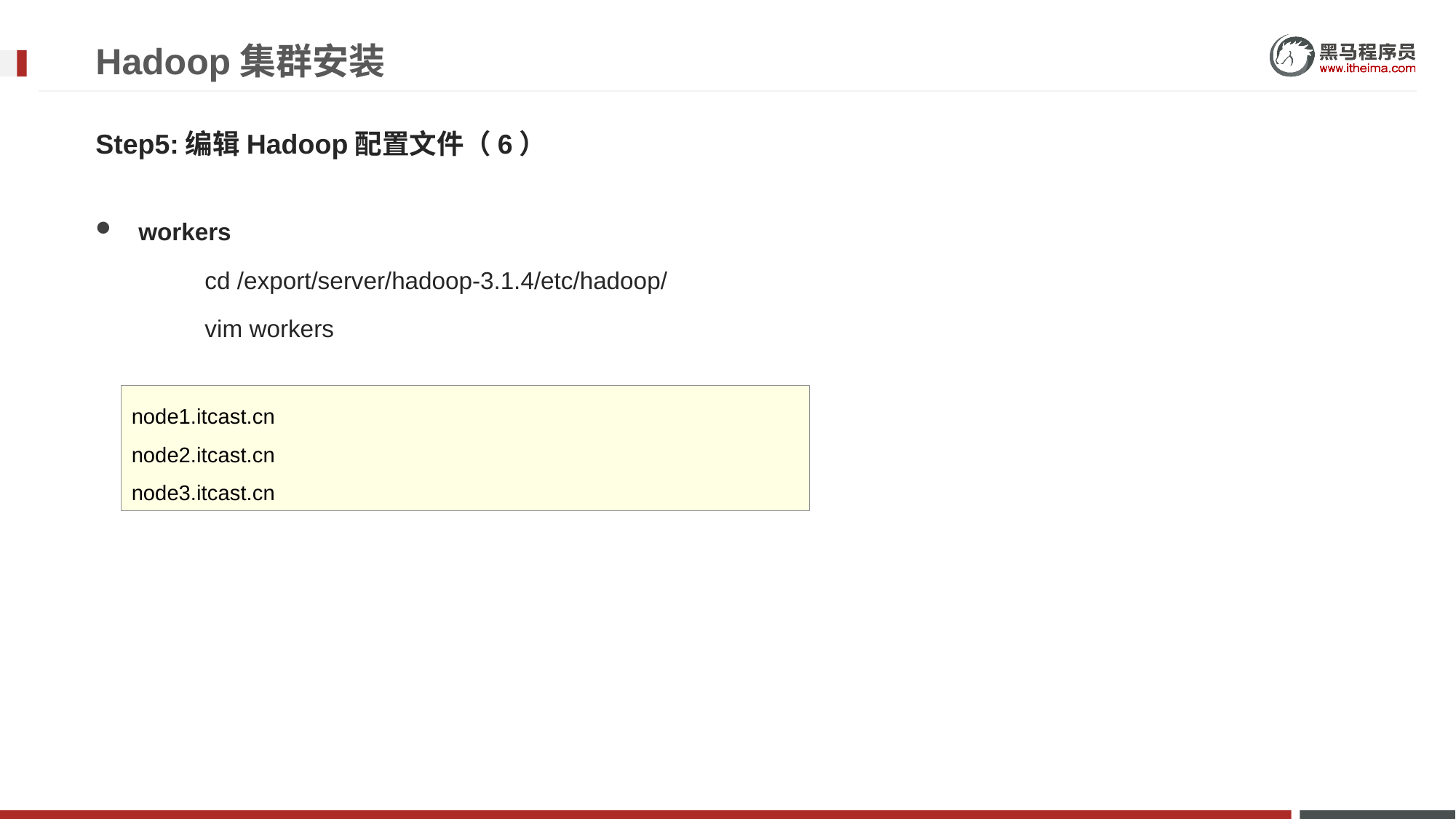

# Hadoop集群安装
Step5:编辑Hadoop配置文件（6）
workers
	cd /export/server/hadoop-3.1.4/etc/hadoop/
	vim workers
node1.itcast.cn
node2.itcast.cn
node3.itcast.cn